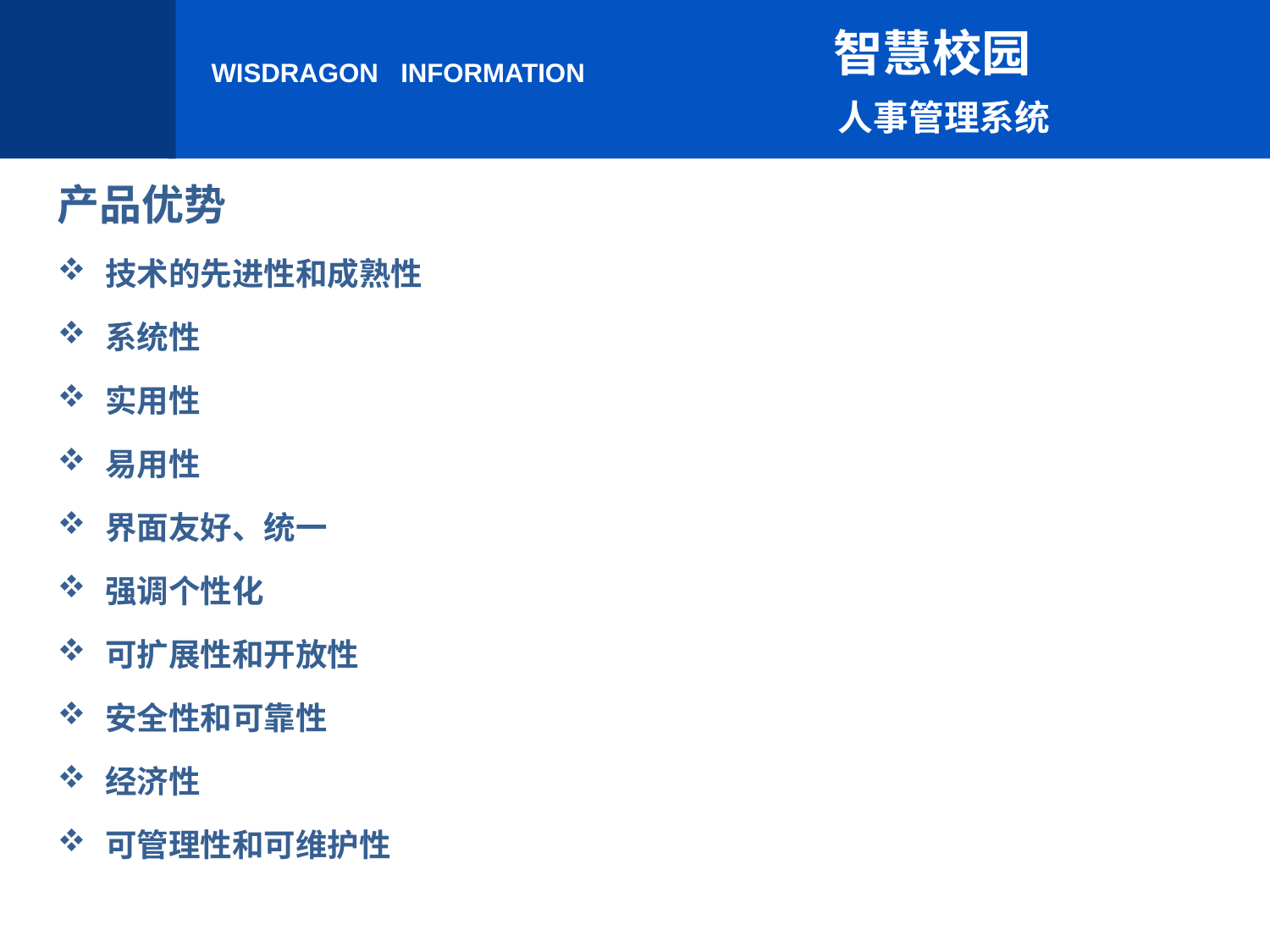

智慧校园
 人事管理系统
产品优势
技术的先进性和成熟性
系统性
实用性
易用性
界面友好、统一
强调个性化
可扩展性和开放性
安全性和可靠性
经济性
可管理性和可维护性